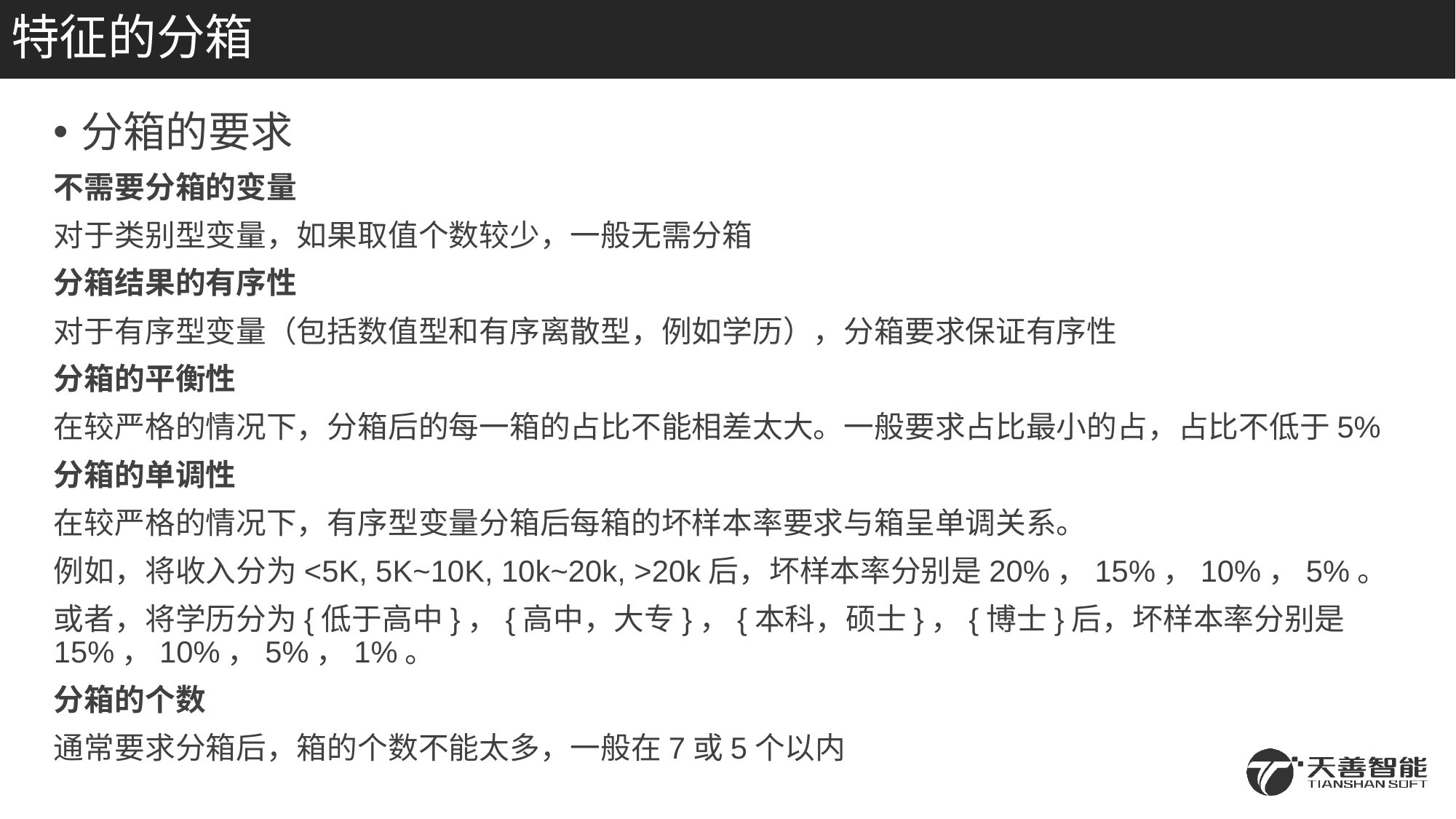

# 特征的分箱
分箱的要求
不需要分箱的变量
对于类别型变量，如果取值个数较少，一般无需分箱
分箱结果的有序性
对于有序型变量（包括数值型和有序离散型，例如学历），分箱要求保证有序性
分箱的平衡性
在较严格的情况下，分箱后的每一箱的占比不能相差太大。一般要求占比最小的占，占比不低于5%
分箱的单调性
在较严格的情况下，有序型变量分箱后每箱的坏样本率要求与箱呈单调关系。
例如，将收入分为<5K, 5K~10K, 10k~20k, >20k后，坏样本率分别是20%，15%，10%，5%。
或者，将学历分为{低于高中}，{高中，大专}，{本科，硕士}，{博士}后，坏样本率分别是15%，10%，5%，1%。
分箱的个数
通常要求分箱后，箱的个数不能太多，一般在7或5个以内